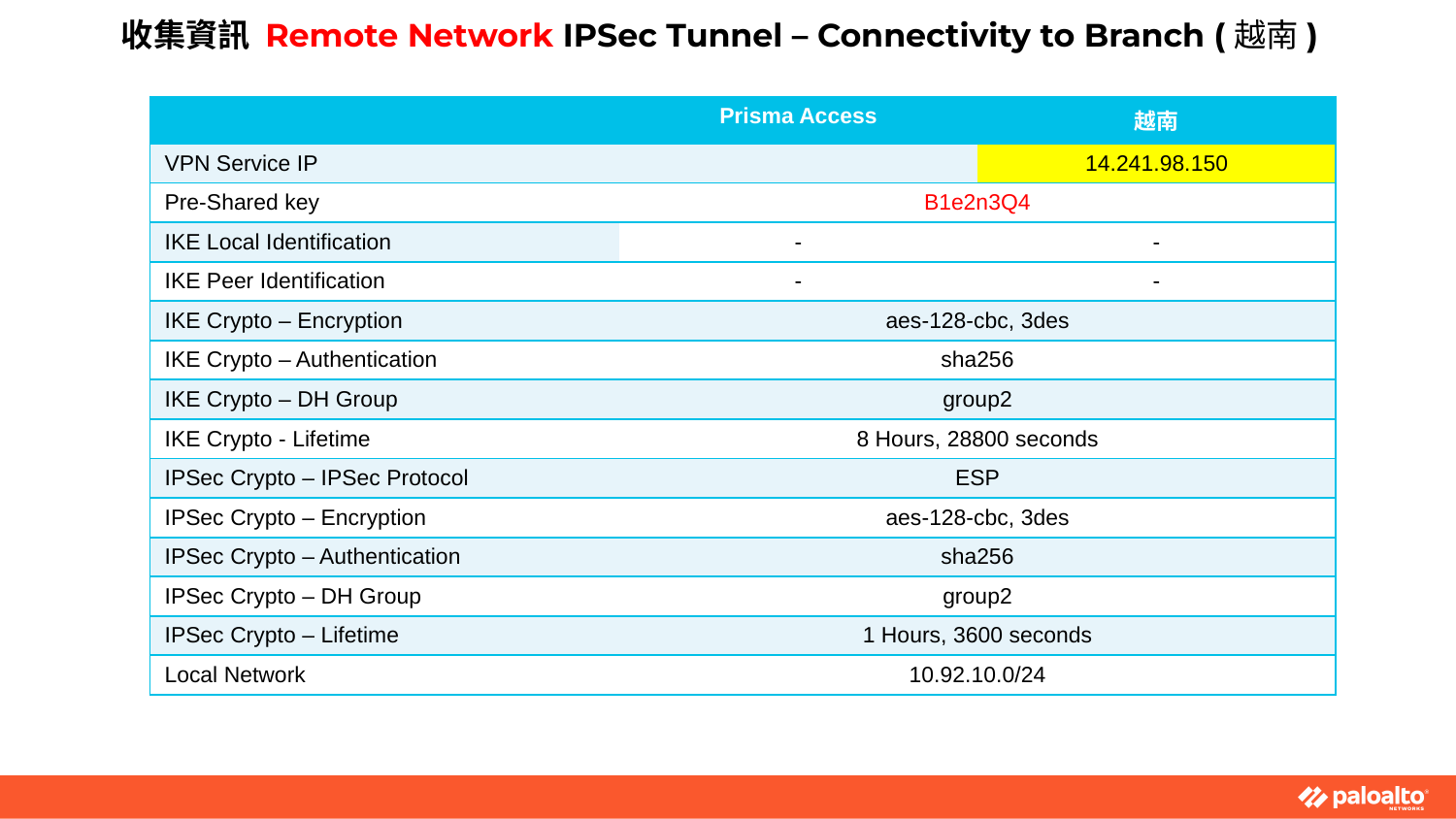

收集資訊 Remote Network IPSec Tunnel – Connectivity to Branch (越南)
|  | Prisma Access | 越南 |
| --- | --- | --- |
| VPN Service IP |  | 14.241.98.150 |
| Pre-Shared key | B1e2n3Q4 |  |
| IKE Local Identification | - | - |
| IKE Peer Identification | - | - |
| IKE Crypto – Encryption | aes-128-cbc, 3des |  |
| IKE Crypto – Authentication | sha256 |  |
| IKE Crypto – DH Group | group2 |  |
| IKE Crypto - Lifetime | 8 Hours, 28800 seconds |  |
| IPSec Crypto – IPSec Protocol | ESP |  |
| IPSec Crypto – Encryption | aes-128-cbc, 3des |  |
| IPSec Crypto – Authentication | sha256 |  |
| IPSec Crypto – DH Group | group2 |  |
| IPSec Crypto – Lifetime | 1 Hours, 3600 seconds |  |
| Local Network | 10.92.10.0/24 |  |